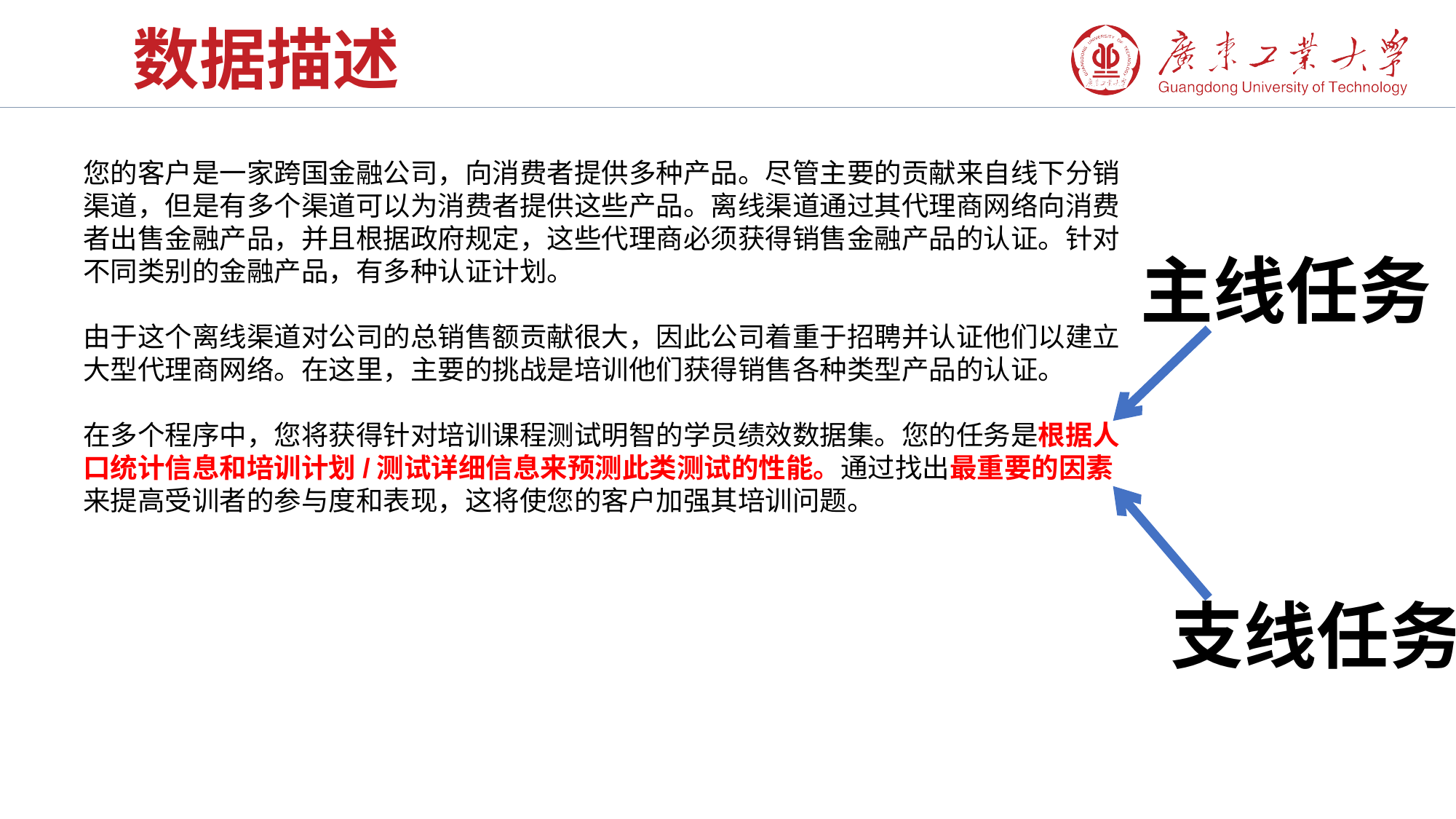

数据描述
您的客户是一家跨国金融公司，向消费者提供多种产品。尽管主要的贡献来自线下分销渠道，但是有多个渠道可以为消费者提供这些产品。离线渠道通过其代理商网络向消费者出售金融产品，并且根据政府规定，这些代理商必须获得销售金融产品的认证。针对不同类别的金融产品，有多种认证计划。

由于这个离线渠道对公司的总销售额贡献很大，因此公司着重于招聘并认证他们以建立大型代理商网络。在这里，主要的挑战是培训他们获得销售各种类型产品的认证。

在多个程序中，您将获得针对培训课程测试明智的学员绩效数据集。您的任务是根据人口统计信息和培训计划/测试详细信息来预测此类测试的性能。通过找出最重要的因素来提高受训者的参与度和表现，这将使您的客户加强其培训问题。
主线任务
支线任务